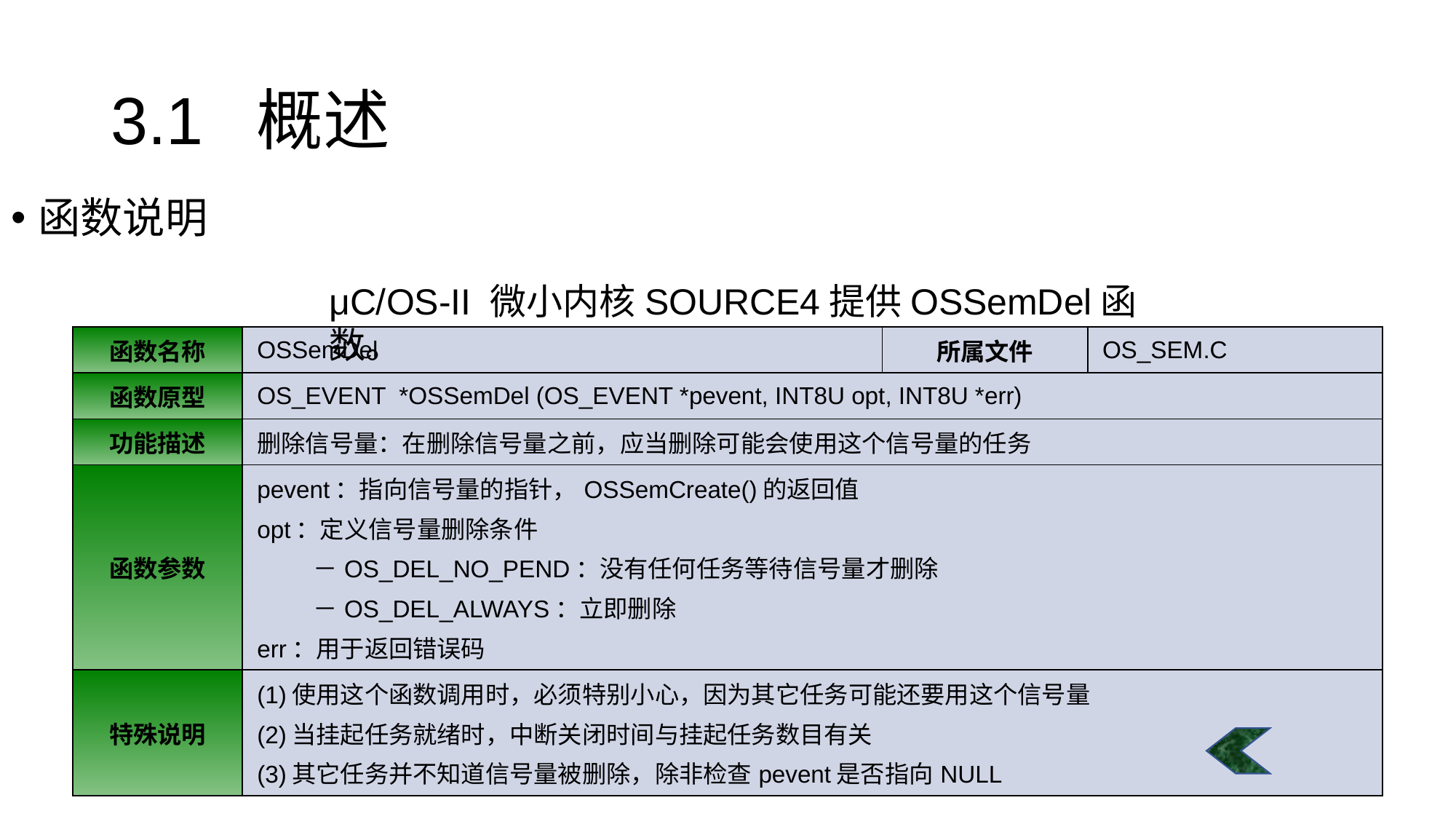

# 3.1  概述
函数说明
μC/OS-II 微小内核SOURCE4提供OSSemDel函数。
| 函数名称 | OSSemDel | 所属文件 | OS\_SEM.C |
| --- | --- | --- | --- |
| 函数原型 | OS\_EVENT \*OSSemDel (OS\_EVENT \*pevent, INT8U opt, INT8U \*err) |  |  |
| 功能描述 | 删除信号量：在删除信号量之前，应当删除可能会使用这个信号量的任务 |  |  |
| 函数参数 | pevent：指向信号量的指针，OSSemCreate()的返回值 opt：定义信号量删除条件 －OS\_DEL\_NO\_PEND：没有任何任务等待信号量才删除 －OS\_DEL\_ALWAYS：立即删除 err：用于返回错误码 |  |  |
| 特殊说明 | (1)使用这个函数调用时，必须特别小心，因为其它任务可能还要用这个信号量 (2)当挂起任务就绪时，中断关闭时间与挂起任务数目有关 (3)其它任务并不知道信号量被删除，除非检查pevent是否指向NULL |  |  |